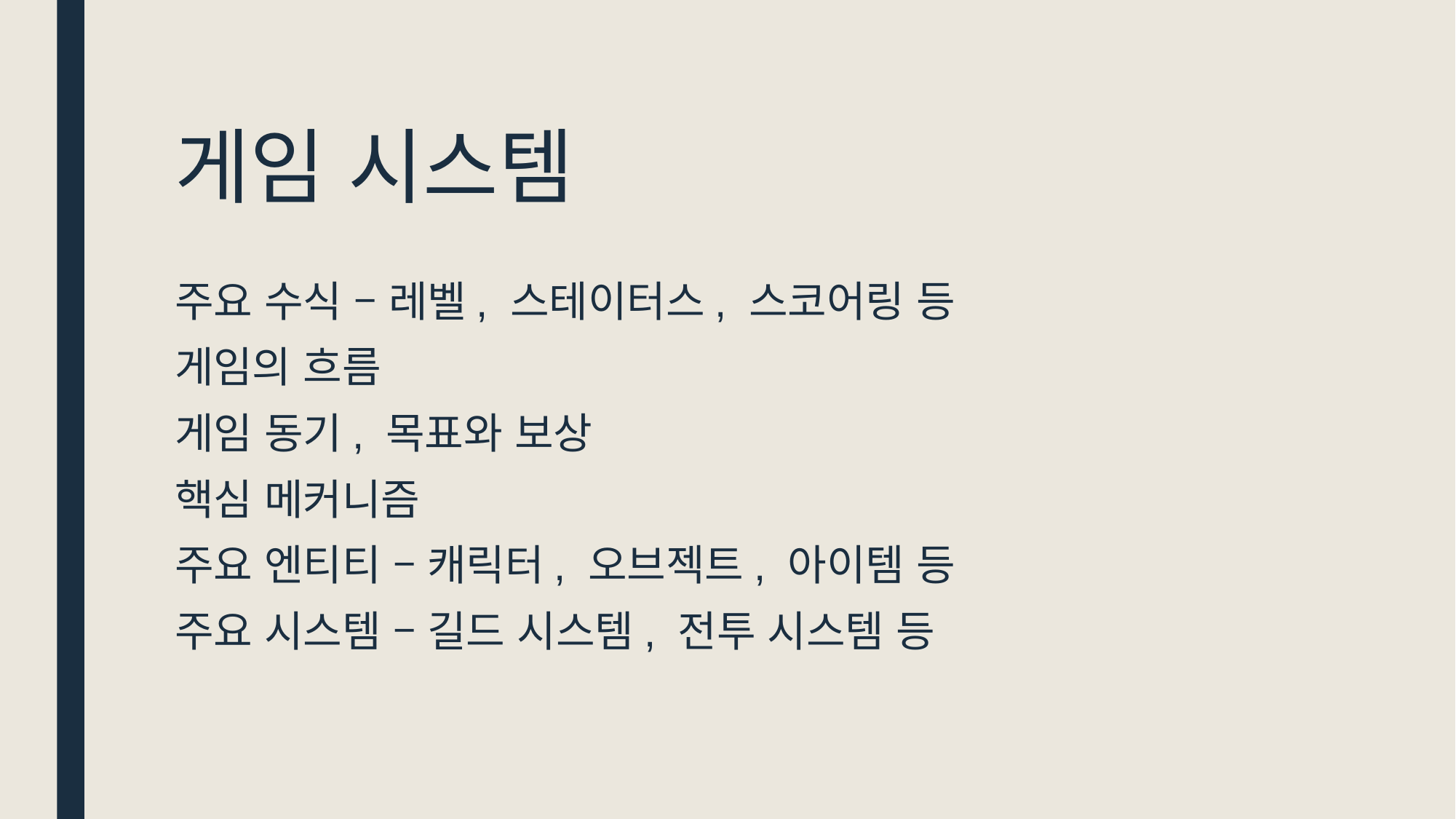

# 게임 시스템
주요 수식 – 레벨, 스테이터스, 스코어링 등
게임의 흐름
게임 동기, 목표와 보상
핵심 메커니즘
주요 엔티티 – 캐릭터, 오브젝트, 아이템 등
주요 시스템 – 길드 시스템, 전투 시스템 등